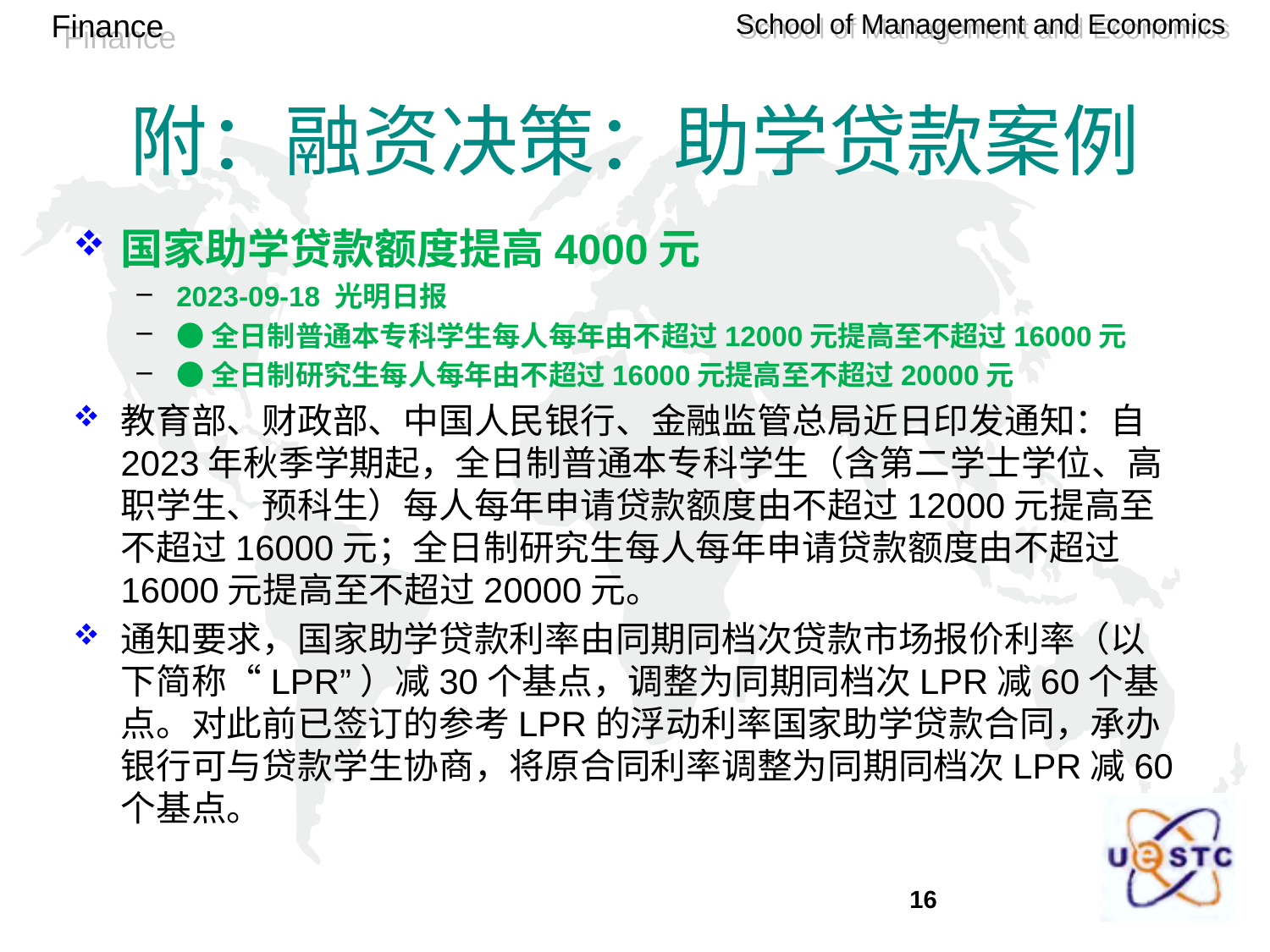

# 附：融资决策：助学贷款案例
国家助学贷款额度提高4000元
2023-09-18 光明日报
●全日制普通本专科学生每人每年由不超过12000元提高至不超过16000元
●全日制研究生每人每年由不超过16000元提高至不超过20000元
教育部、财政部、中国人民银行、金融监管总局近日印发通知：自2023年秋季学期起，全日制普通本专科学生（含第二学士学位、高职学生、预科生）每人每年申请贷款额度由不超过12000元提高至不超过16000元；全日制研究生每人每年申请贷款额度由不超过16000元提高至不超过20000元。
通知要求，国家助学贷款利率由同期同档次贷款市场报价利率（以下简称“LPR”）减30个基点，调整为同期同档次LPR减60个基点。对此前已签订的参考LPR的浮动利率国家助学贷款合同，承办银行可与贷款学生协商，将原合同利率调整为同期同档次LPR减60个基点。